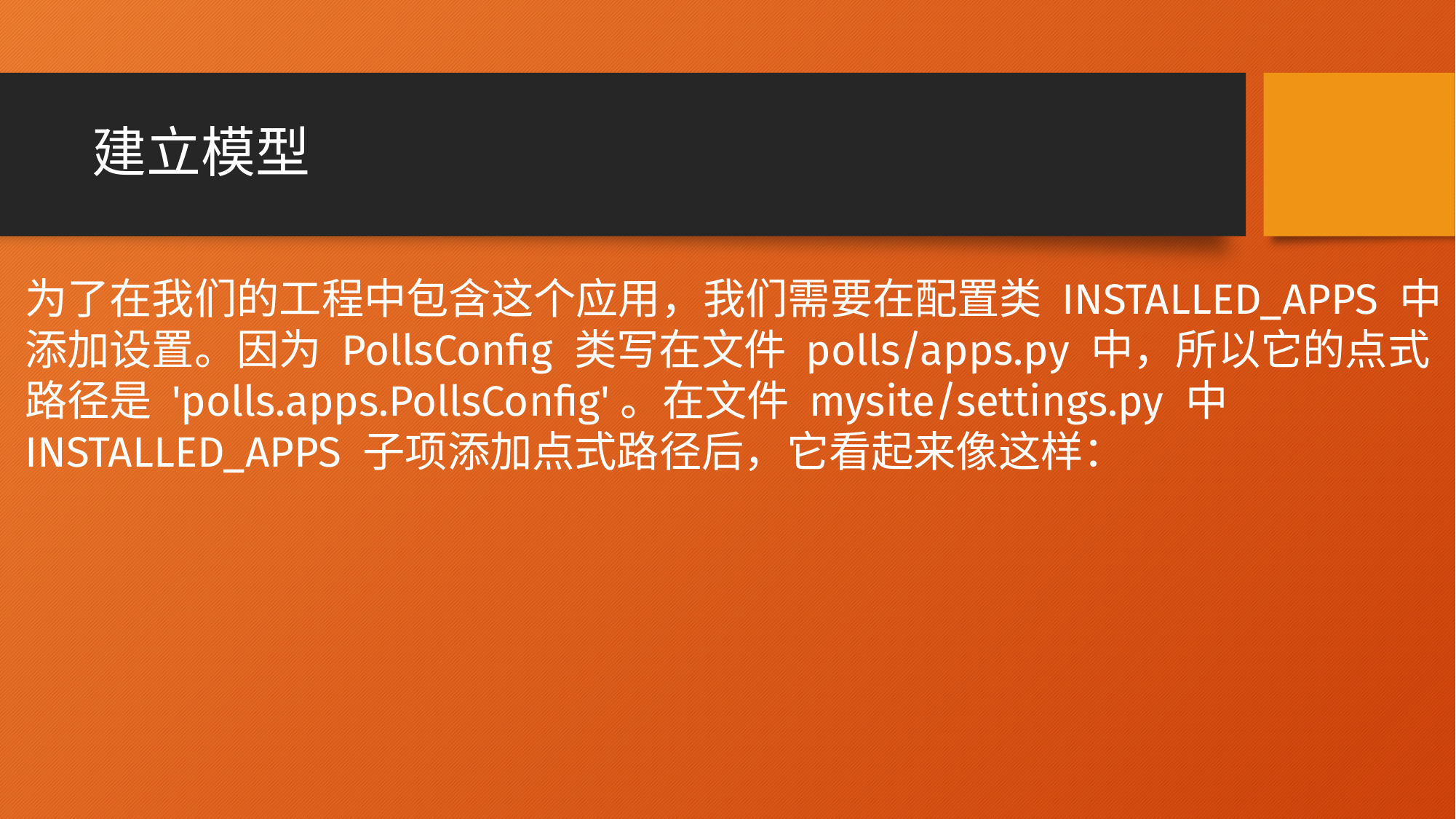

# 建立模型
为了在我们的工程中包含这个应用，我们需要在配置类 INSTALLED_APPS 中添加设置。因为 PollsConfig 类写在文件 polls/apps.py 中，所以它的点式路径是 'polls.apps.PollsConfig'。在文件 mysite/settings.py 中 INSTALLED_APPS 子项添加点式路径后，它看起来像这样：